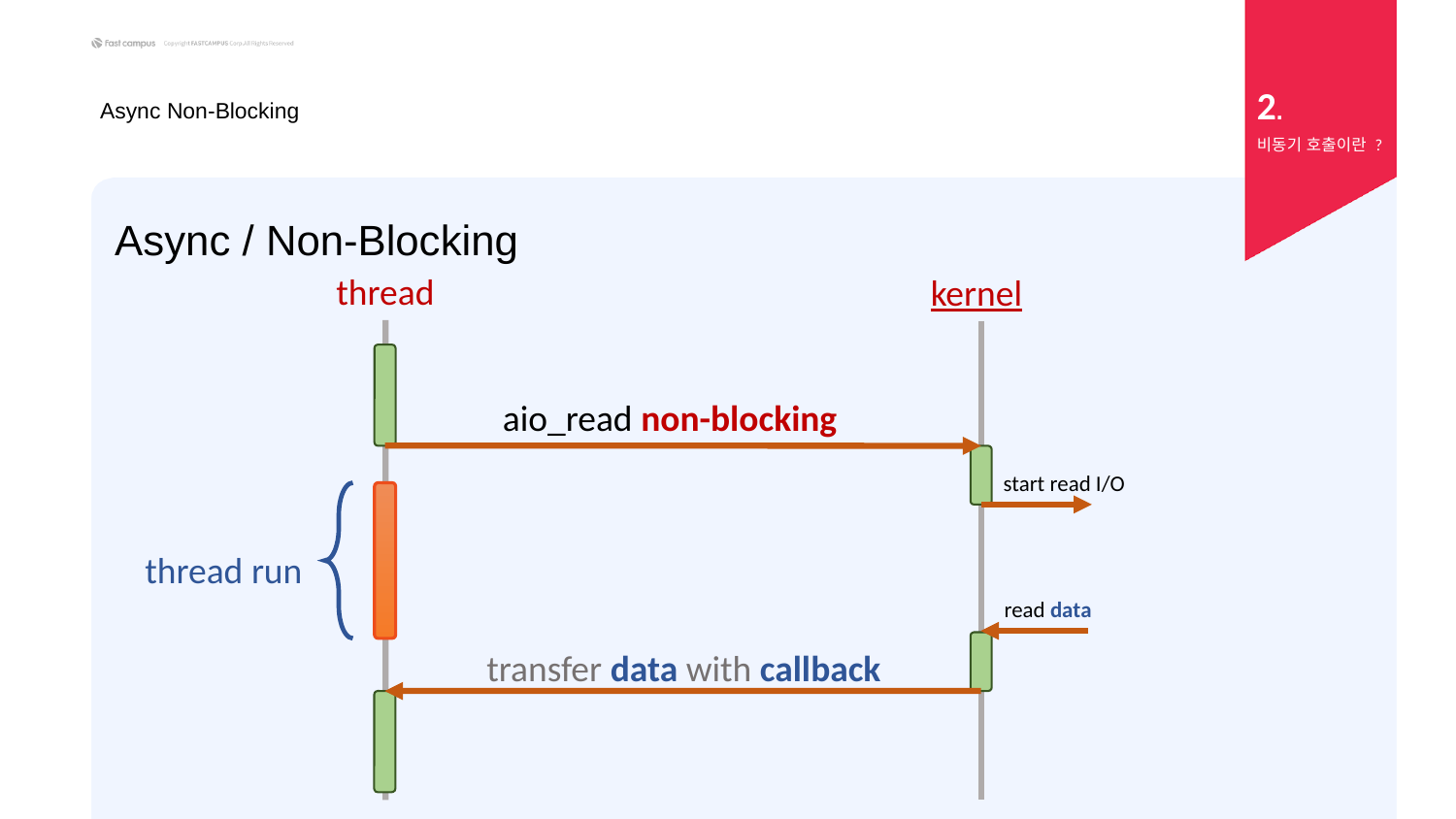

2.
# Async Non-Blocking
비동기 호출이란 ?
Async / Non-Blocking
thread
kernel

aio_read non-blocking

start read I/O

thread run
read data

transfer data with callback